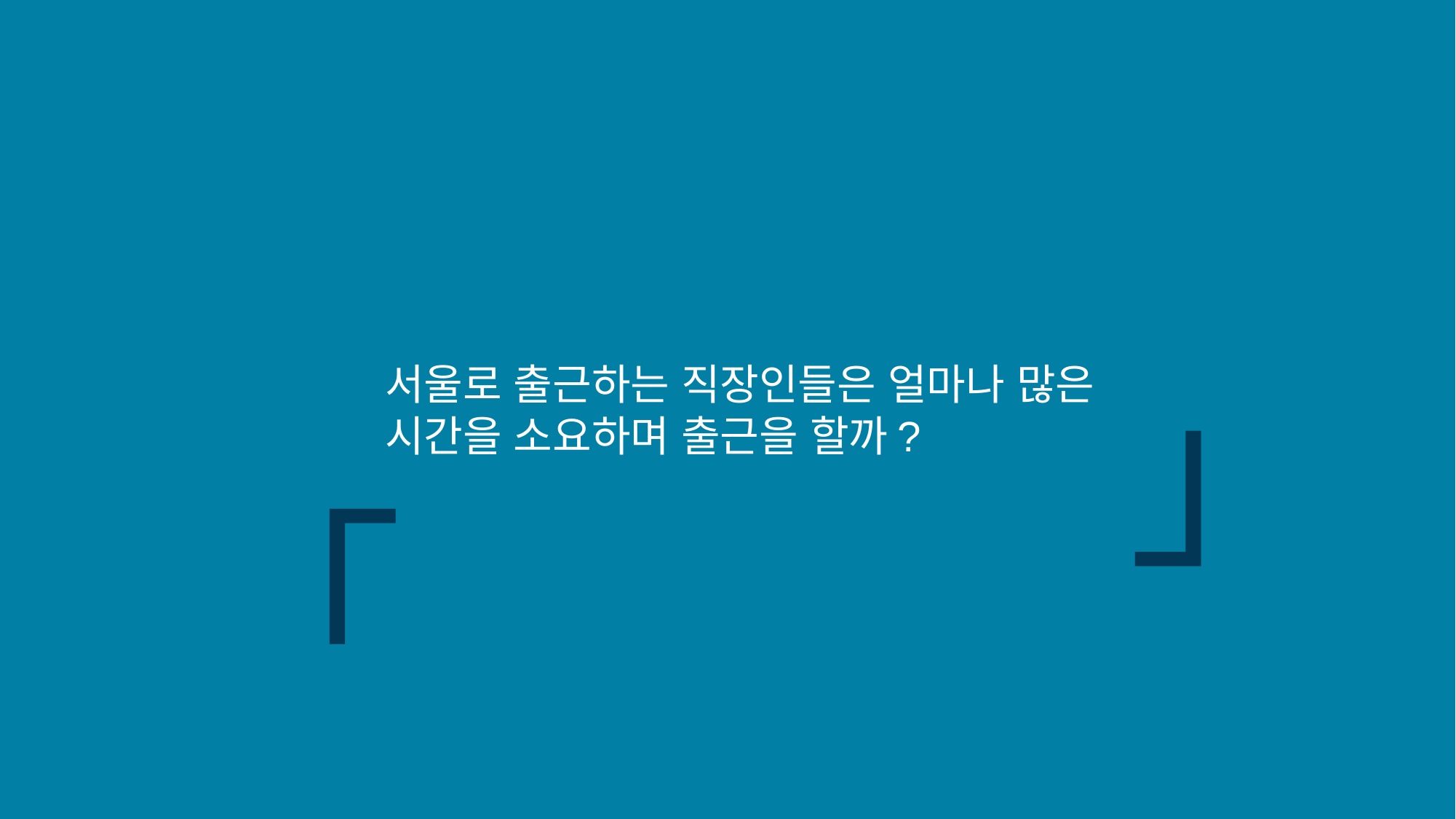

「
」
서울로 출근하는 직장인들은 얼마나 많은
시간을 소요하며 출근을 할까?